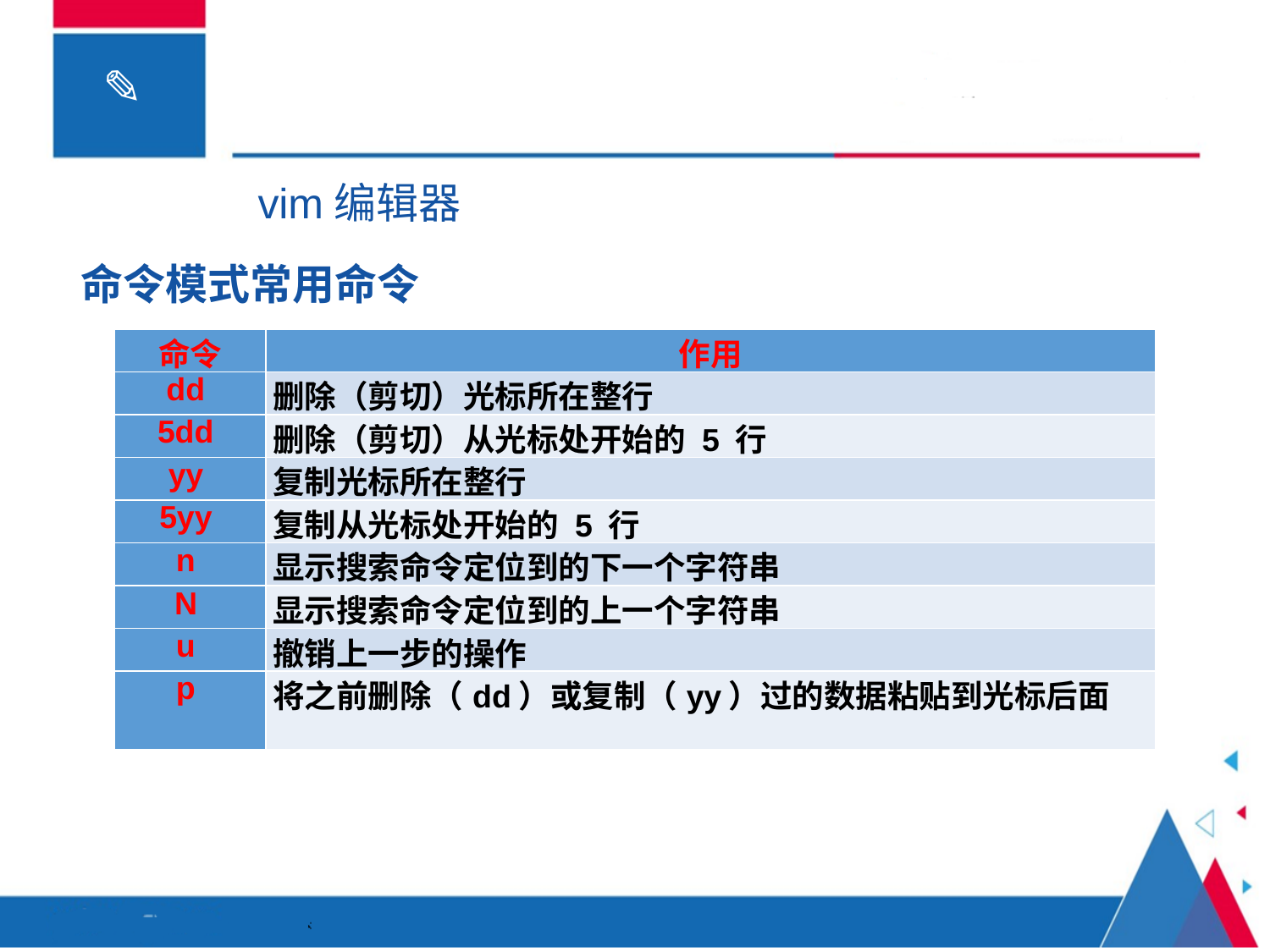

vim编辑器
命令模式常用命令
| 命令 | 作用 |
| --- | --- |
| dd | 删除（剪切）光标所在整行 |
| 5dd | 删除（剪切）从光标处开始的 5 行 |
| yy | 复制光标所在整行 |
| 5yy | 复制从光标处开始的 5 行 |
| n | 显示搜索命令定位到的下一个字符串 |
| N | 显示搜索命令定位到的上一个字符串 |
| u | 撤销上一步的操作 |
| p | 将之前删除（dd）或复制（yy）过的数据粘贴到光标后面 |